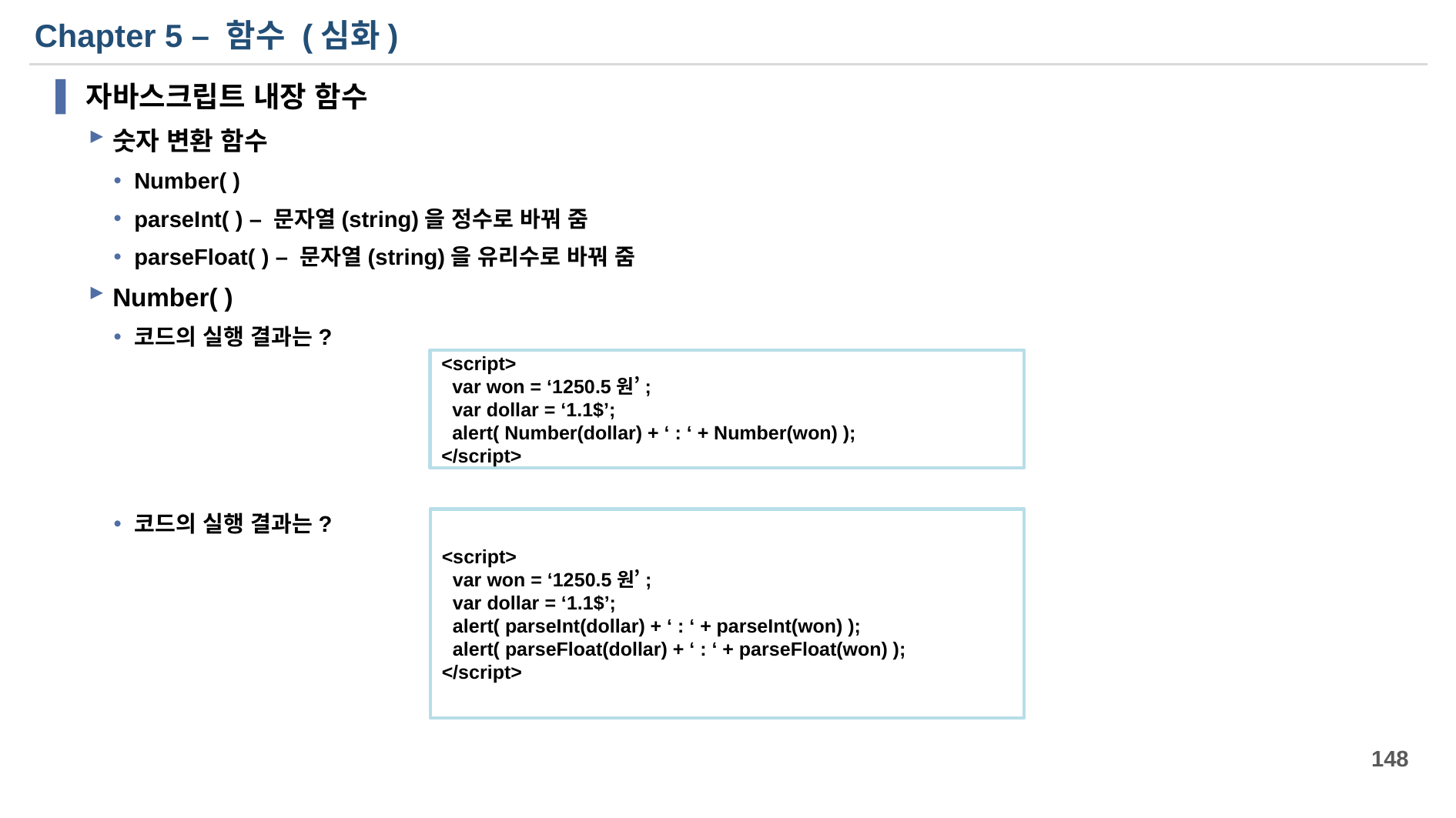

# Chapter 5 – 함수 (심화)
자바스크립트 내장 함수
숫자 변환 함수
Number( )
parseInt( ) – 문자열(string)을 정수로 바꿔 줌
parseFloat( ) – 문자열(string)을 유리수로 바꿔 줌
Number( )
코드의 실행 결과는?

코드의 실행 결과는?

<script>
  var won = ‘1250.5원’;
  var dollar = ‘1.1$’;
  alert( Number(dollar) + ‘ : ‘ + Number(won) );
</script>
<script>
  var won = ‘1250.5원’;
  var dollar = ‘1.1$’;
  alert( parseInt(dollar) + ‘ : ‘ + parseInt(won) );
  alert( parseFloat(dollar) + ‘ : ‘ + parseFloat(won) );
</script>
148